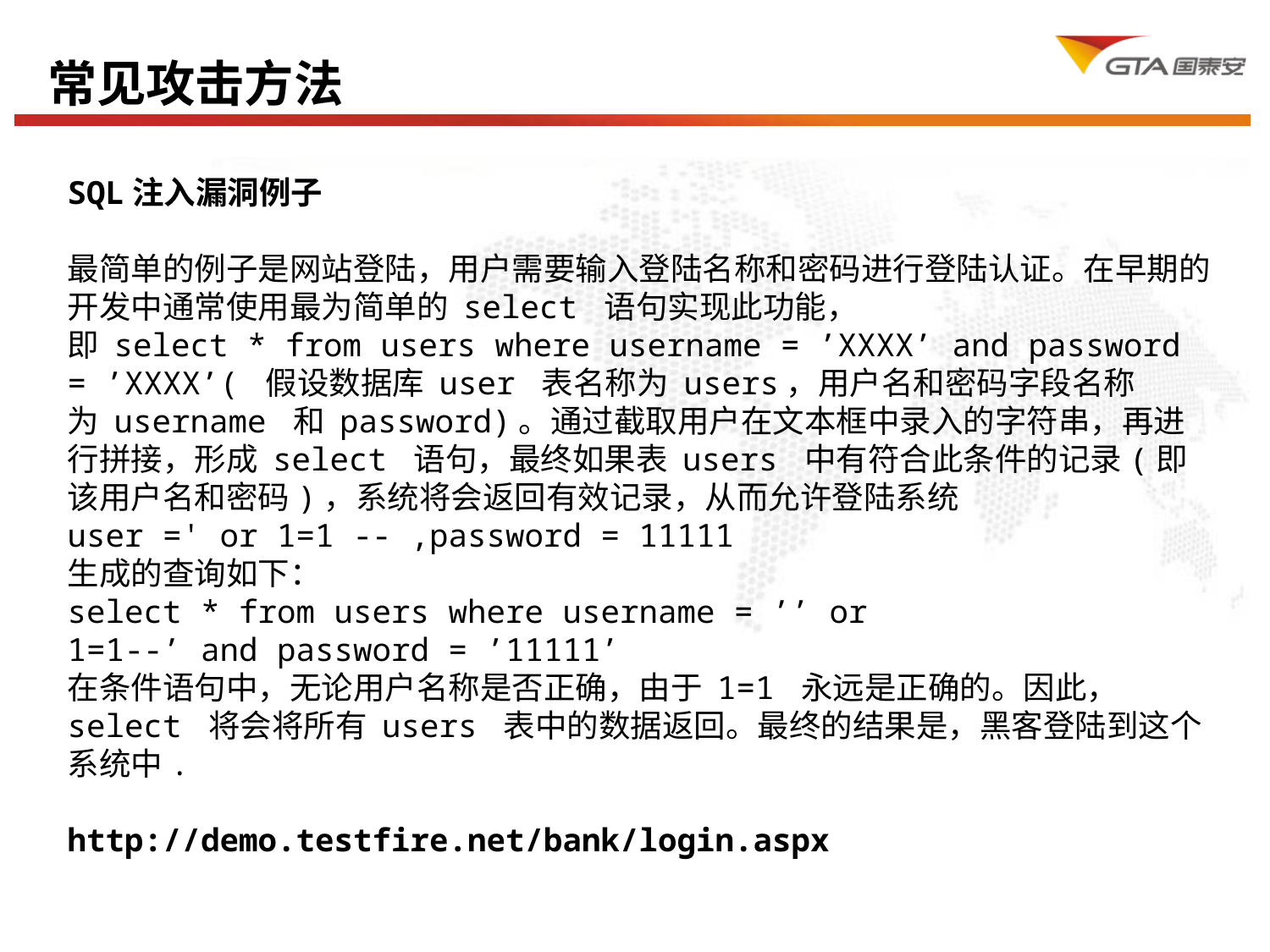

常见攻击方法工作规划和展望

SQL注入漏洞例子

最简单的例子是网站登陆，用户需要输入登陆名称和密码进行登陆认证。在早期的开发中通常使用最为简单的 select 语句实现此功能，即 select * from users where username = ’XXXX’ and password = ’XXXX’( 假设数据库 user 表名称为 users，用户名和密码字段名称为 username 和 password)。通过截取用户在文本框中录入的字符串，再进行拼接，形成 select 语句，最终如果表 users 中有符合此条件的记录(即该用户名和密码)，系统将会返回有效记录，从而允许登陆系统
user =' or 1=1 -- ,password = 11111
生成的查询如下：
select * from users where username = ’’ or 1=1--’ and password = ’11111’
在条件语句中，无论用户名称是否正确，由于 1=1 永远是正确的。因此， select 将会将所有 users 表中的数据返回。最终的结果是，黑客登陆到这个系统中.

http://demo.testfire.net/bank/login.aspx